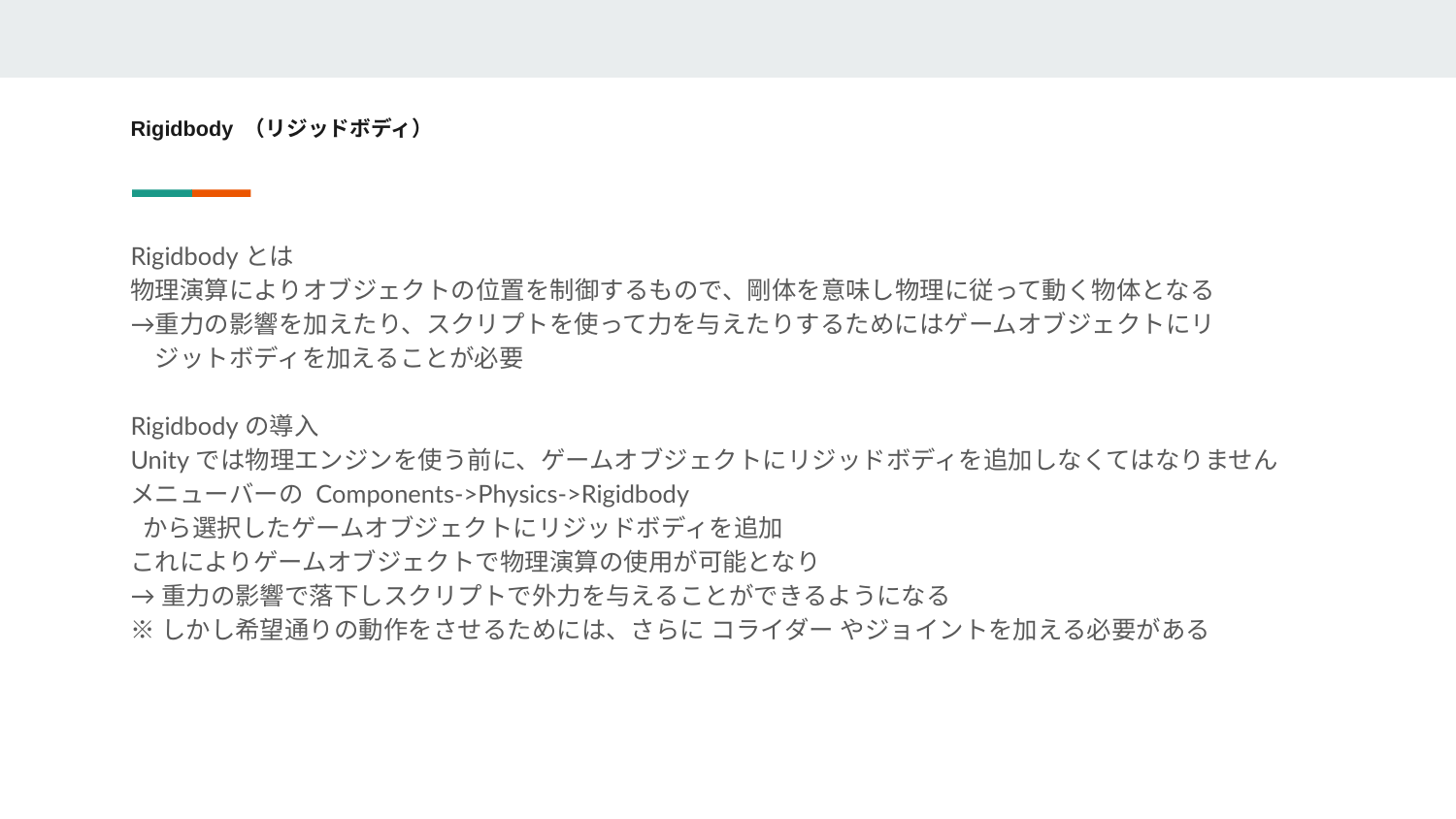

# Rigidbody （リジッドボディ）
Rigidbodyとは
物理演算によりオブジェクトの位置を制御するもので、剛体を意味し物理に従って動く物体となる
→重力の影響を加えたり、スクリプトを使って力を与えたりするためにはゲームオブジェクトにリ
　ジットボディを加えることが必要

Rigidbodyの導入
Unityでは物理エンジンを使う前に、ゲームオブジェクトにリジッドボディを追加しなくてはなりません
メニューバーの Components->Physics->Rigidbody
 から選択したゲームオブジェクトにリジッドボディを追加
これによりゲームオブジェクトで物理演算の使用が可能となり
→重力の影響で落下しスクリプトで外力を与えることができるようになる
※しかし希望通りの動作をさせるためには、さらに コライダー やジョイントを加える必要がある